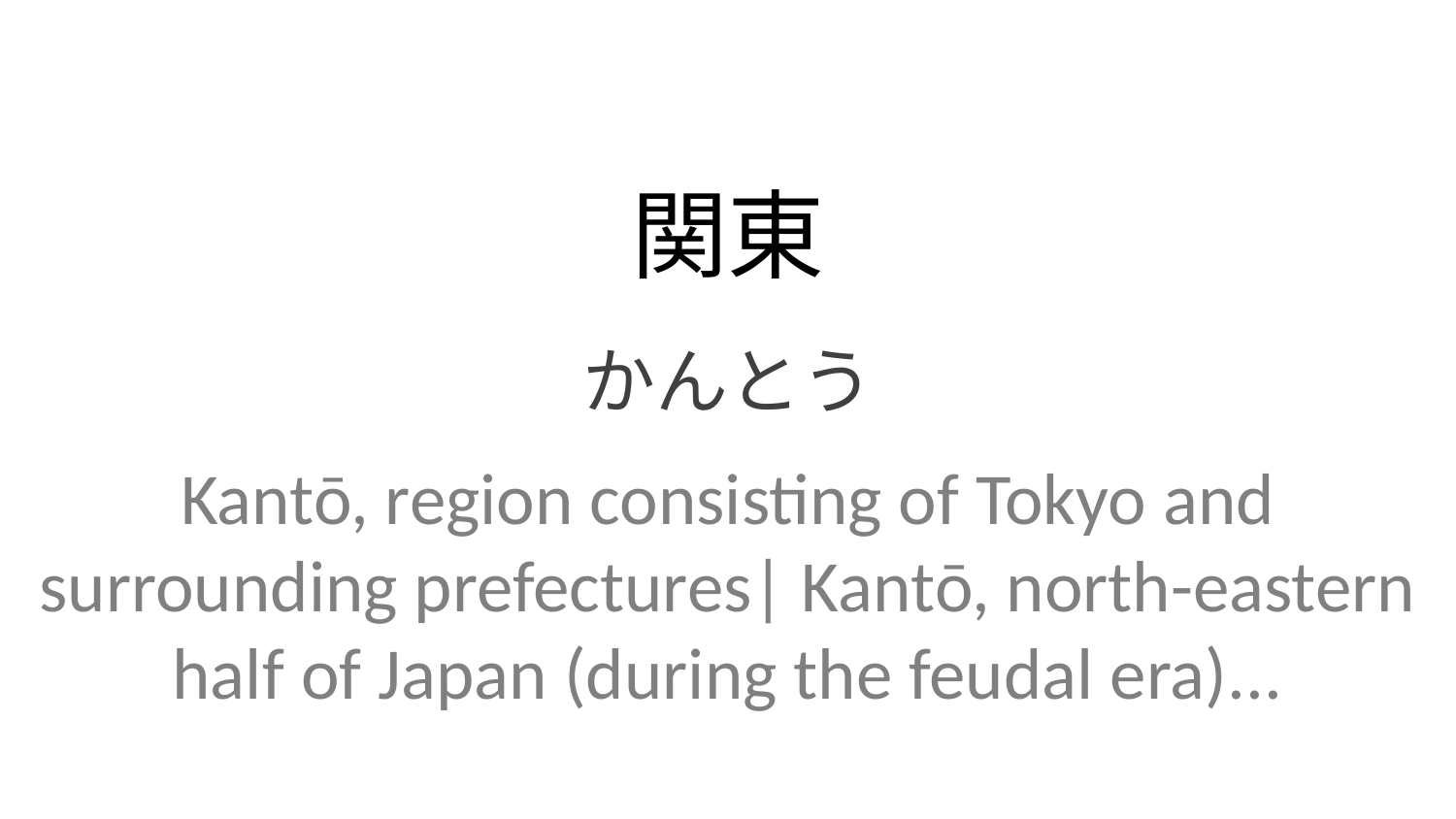

関東

かんとう
Kantō, region consisting of Tokyo and surrounding prefectures| Kantō, north-eastern half of Japan (during the feudal era)...